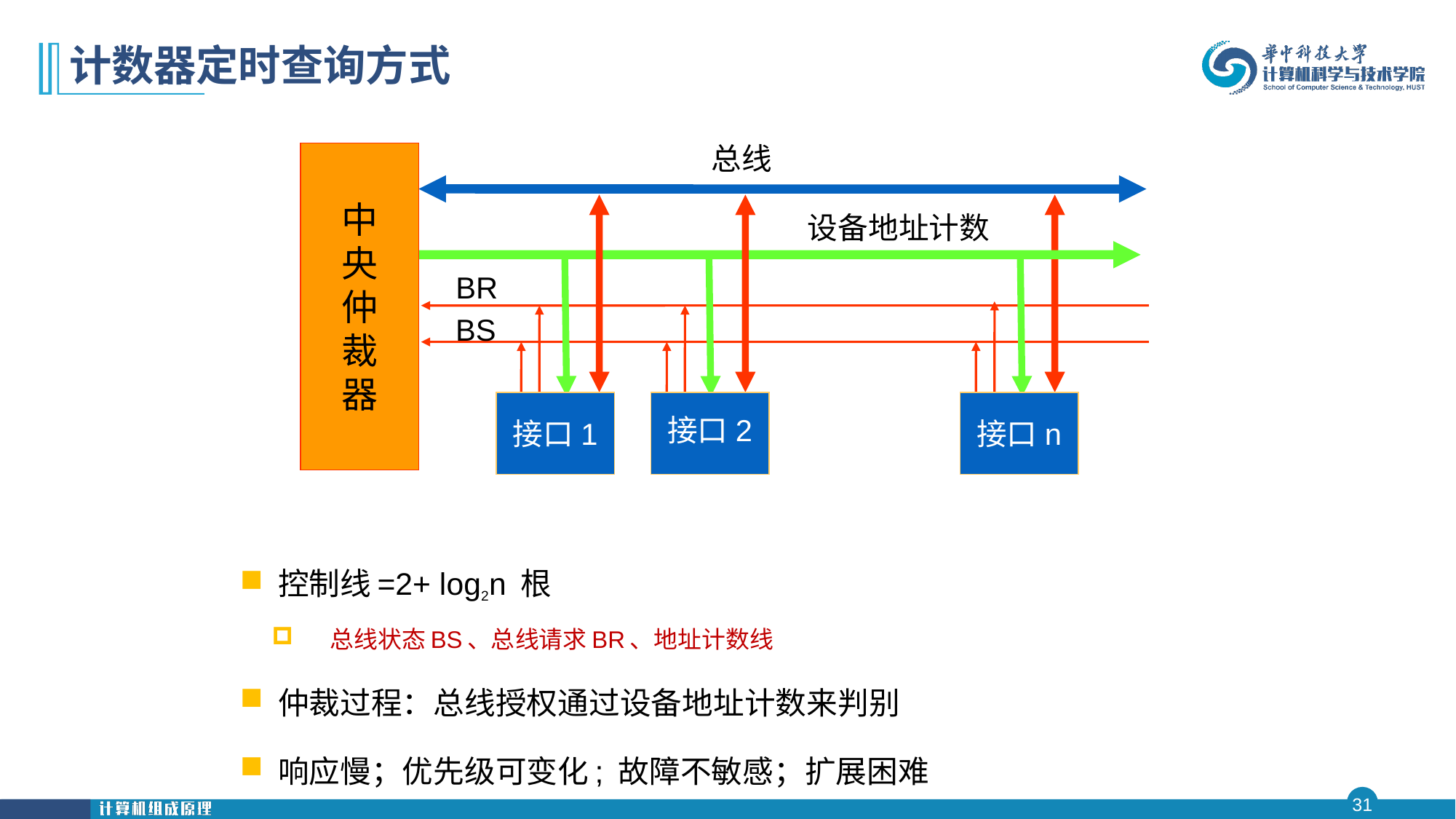

# 计数器定时查询方式
总线
中
央
仲
裁
器

设备地址计数

BR

BS

接口1

接口2

接口n
控制线=2+ log2n 根
总线状态BS、总线请求BR、地址计数线
仲裁过程：总线授权通过设备地址计数来判别
响应慢；优先级可变化; 故障不敏感；扩展困难